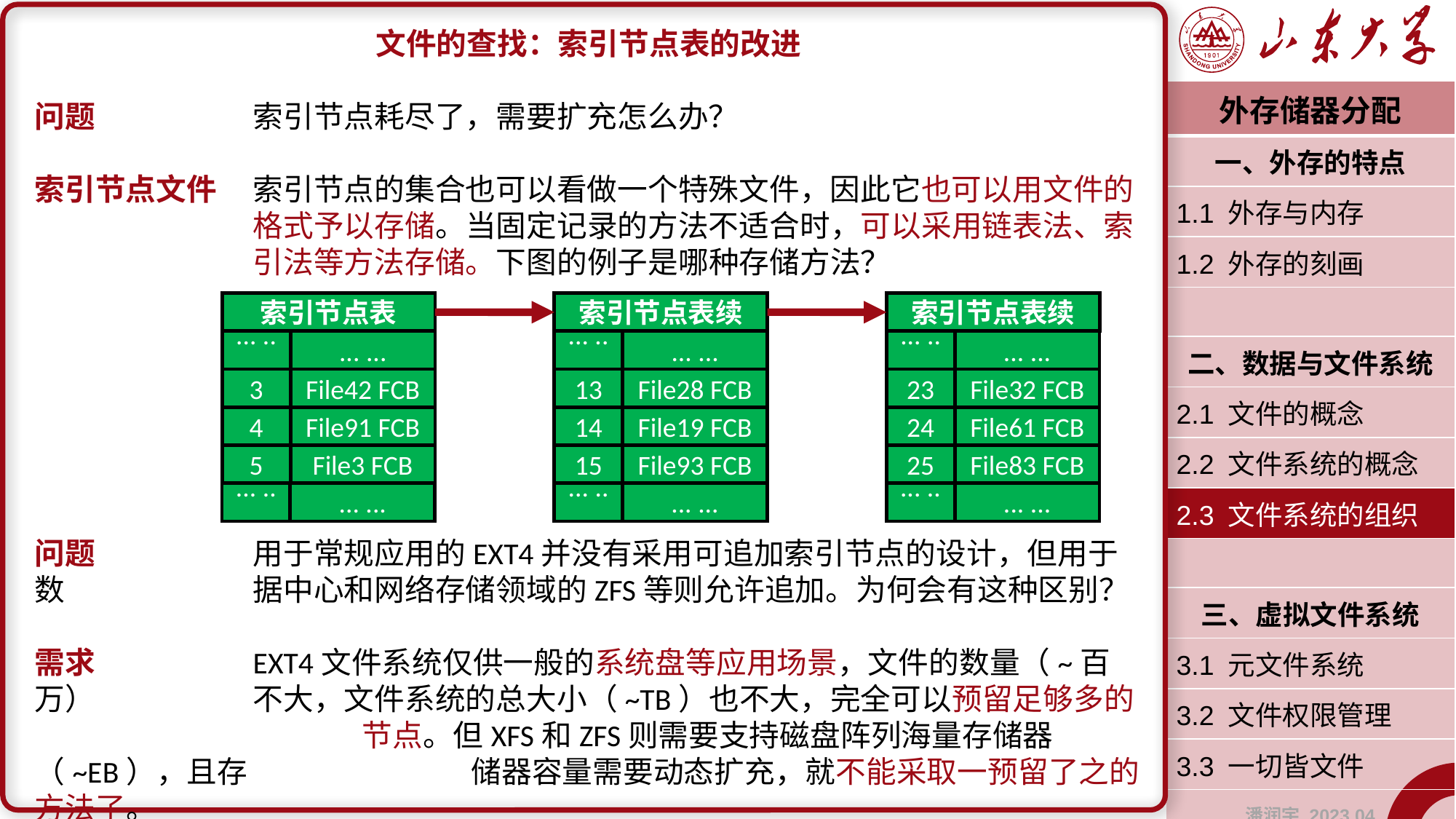

文件的查找：索引节点表的改进

问题		索引节点耗尽了，需要扩充怎么办？

索引节点文件	索引节点的集合也可以看做一个特殊文件，因此它也可以用文件的		格式予以存储。当固定记录的方法不适合时，可以采用链表法、索		引法等方法存储。下图的例子是哪种存储方法？

问题		用于常规应用的EXT4并没有采用可追加索引节点的设计，但用于数		据中心和网络存储领域的ZFS等则允许追加。为何会有这种区别？

需求		EXT4文件系统仅供一般的系统盘等应用场景，文件的数量（~百万）		不大，文件系统的总大小（~TB）也不大，完全可以预留足够多的			节点。但XFS和ZFS则需要支持磁盘阵列海量存储器（~EB），且存			储器容量需要动态扩充，就不能采取一预留了之的方法了。
| 外存储器分配 |
| --- |
| 一、外存的特点 |
| 1.1 外存与内存 |
| 1.2 外存的刻画 |
|  |
| 二、数据与文件系统 |
| 2.1 文件的概念 |
| 2.2 文件系统的概念 |
| 2.3 文件系统的组织 |
|  |
| 三、虚拟文件系统 |
| 3.1 元文件系统 |
| 3.2 文件权限管理 |
| 3.3 一切皆文件 |
| 潘润宇 2023.04 |
索引节点表
... ...
... ...
3
File42 FCB
4
File91 FCB
5
File3 FCB
... ...
... ...
索引节点表续
... ...
... ...
13
File28 FCB
14
File19 FCB
15
File93 FCB
... ...
... ...
索引节点表续
... ...
... ...
23
File32 FCB
24
File61 FCB
25
File83 FCB
... ...
... ...